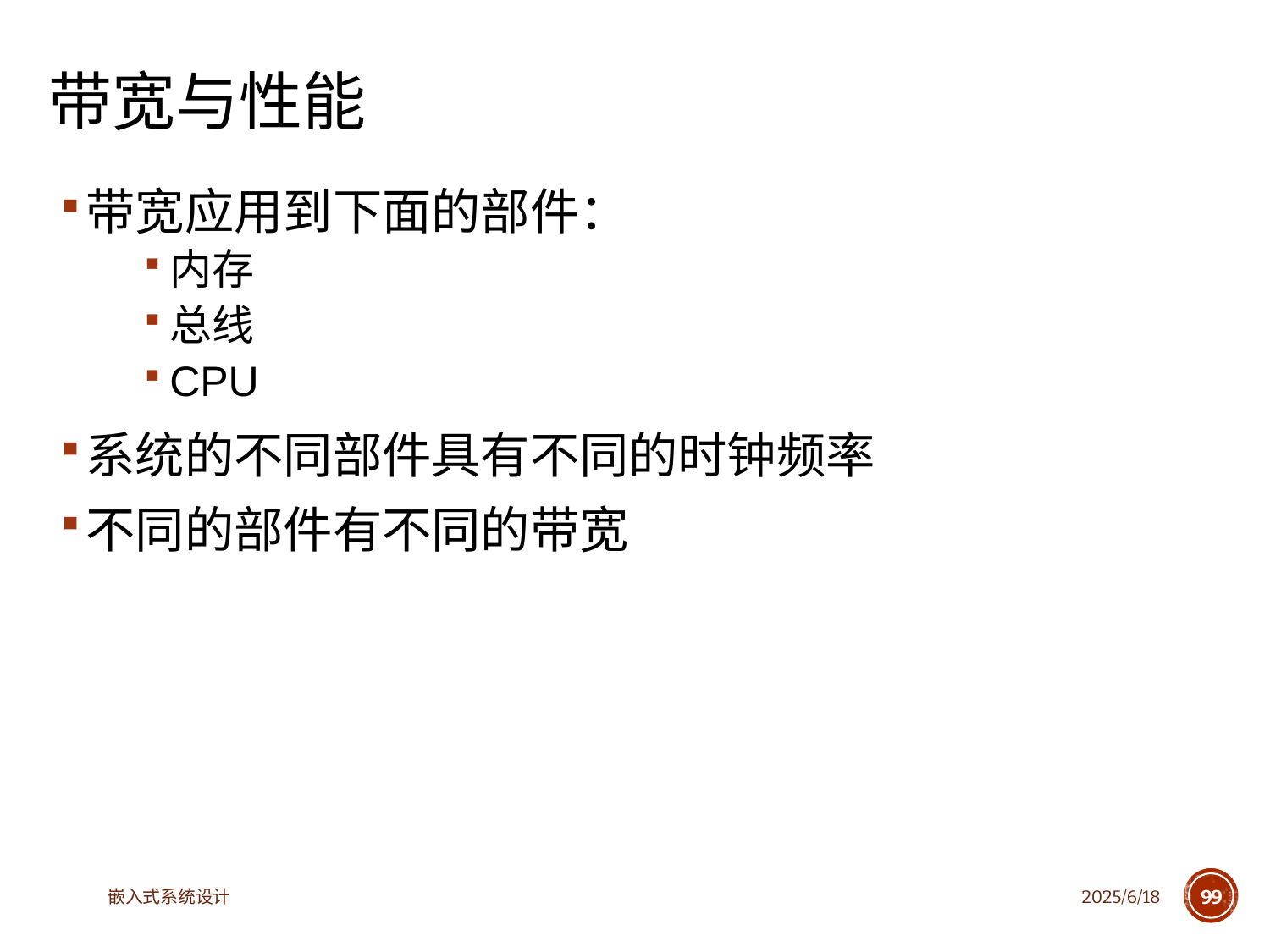

带宽与性能
带宽应用到下面的部件：
内存
总线
CPU
系统的不同部件具有不同的时钟频率
不同的部件有不同的带宽
嵌入式系统设计
2025/6/18
99